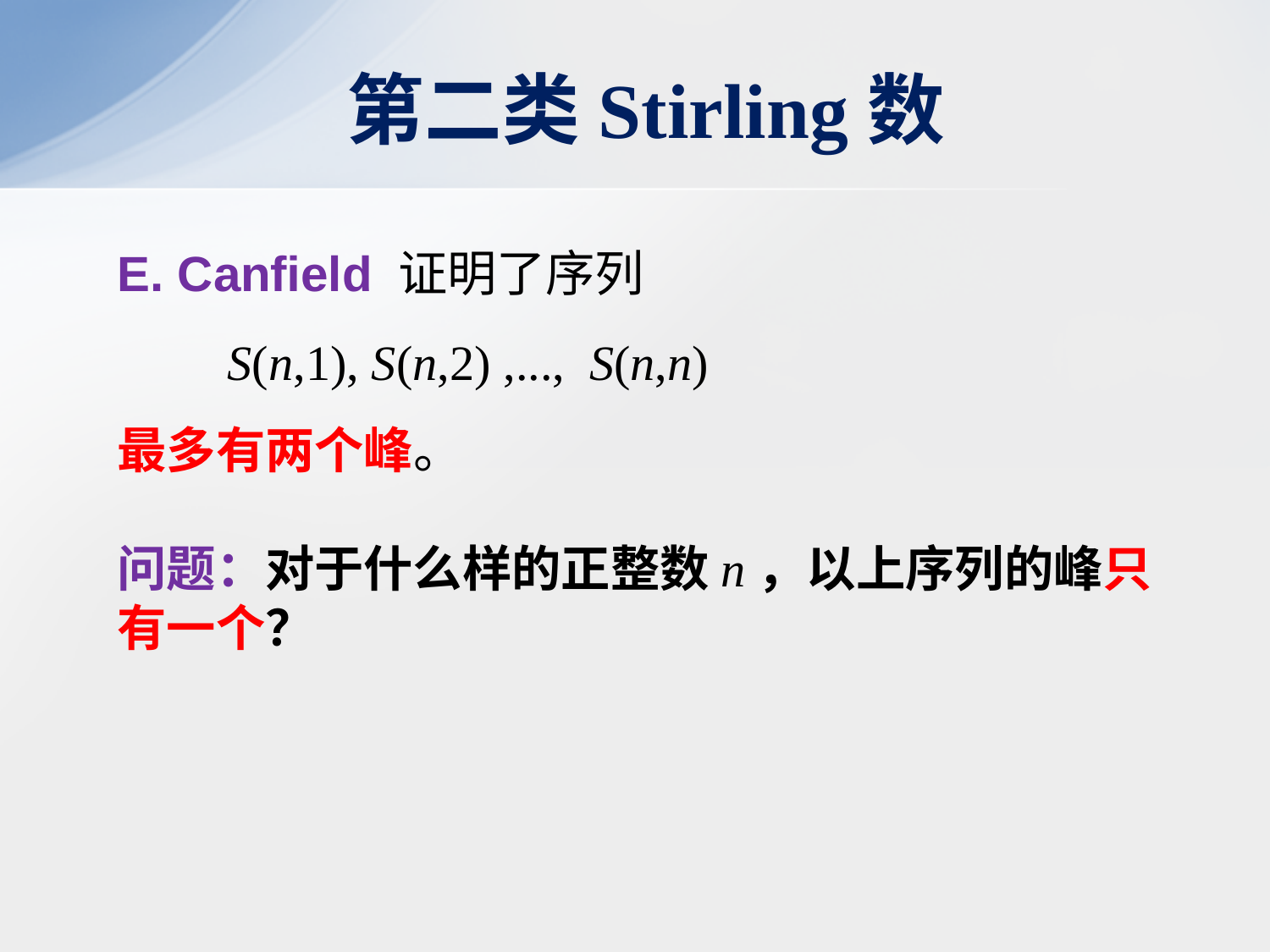

第二类Stirling数
E. Canﬁeld 证明了序列
        S(n,1), S(n,2) ,...,  S(n,n)
最多有两个峰。

问题：对于什么样的正整数n，以上序列的峰只有一个？